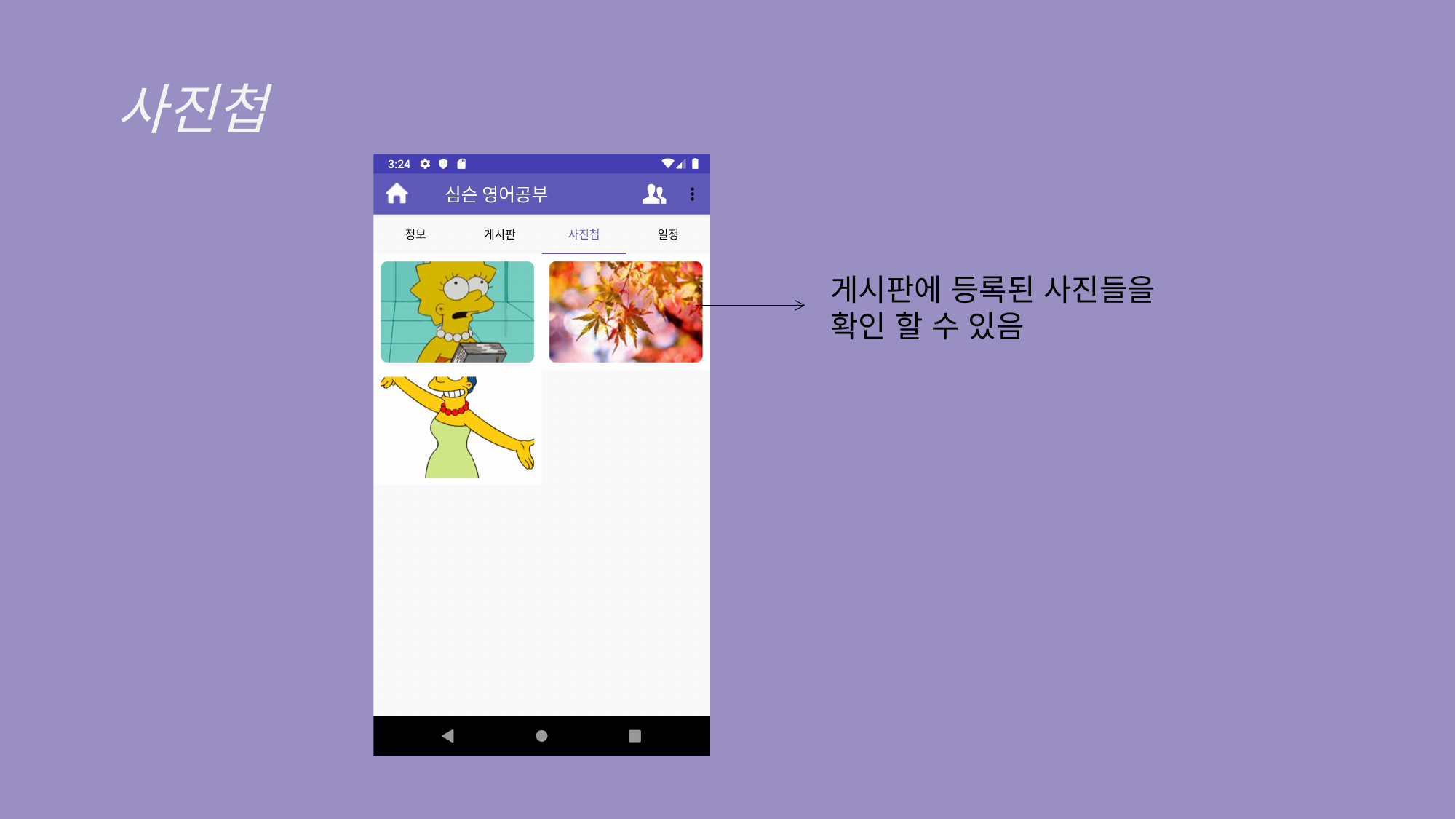

사진첩

게시판에 등록된 사진들을
확인 할 수 있음